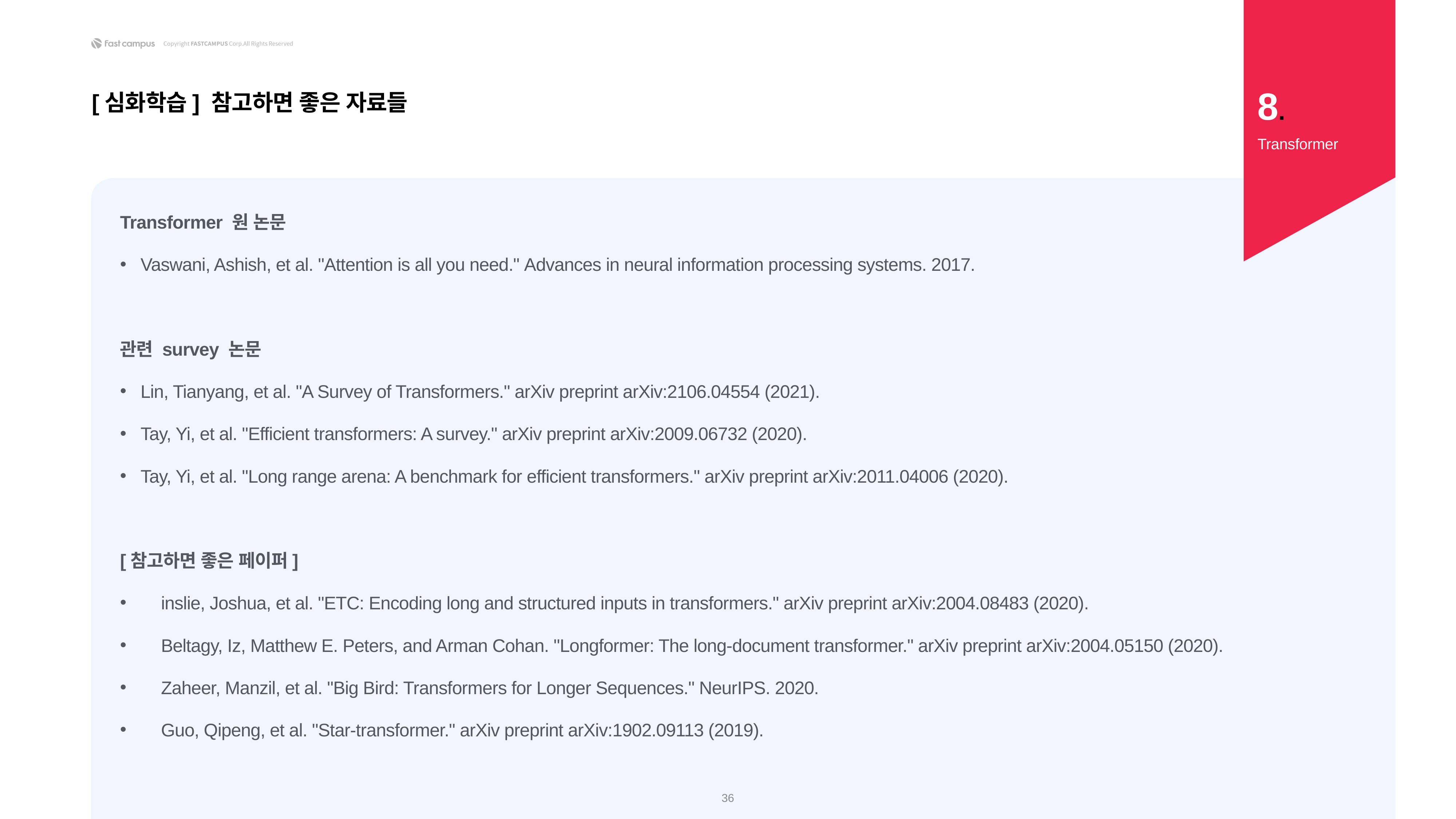

8.
[심화학습] 참고하면 좋은 자료들
Transformer
Transformer 원 논문
Vaswani, Ashish, et al. "Attention is all you need." Advances in neural information processing systems. 2017.

관련 survey 논문
Lin, Tianyang, et al. "A Survey of Transformers." arXiv preprint arXiv:2106.04554 (2021).
Tay, Yi, et al. "Efficient transformers: A survey." arXiv preprint arXiv:2009.06732 (2020).
Tay, Yi, et al. "Long range arena: A benchmark for efficient transformers." arXiv preprint arXiv:2011.04006 (2020).

[참고하면 좋은 페이퍼]
inslie, Joshua, et al. "ETC: Encoding long and structured inputs in transformers." arXiv preprint arXiv:2004.08483 (2020).
Beltagy, Iz, Matthew E. Peters, and Arman Cohan. "Longformer: The long-document transformer." arXiv preprint arXiv:2004.05150 (2020).
Zaheer, Manzil, et al. "Big Bird: Transformers for Longer Sequences." NeurIPS. 2020.
Guo, Qipeng, et al. "Star-transformer." arXiv preprint arXiv:1902.09113 (2019).
36